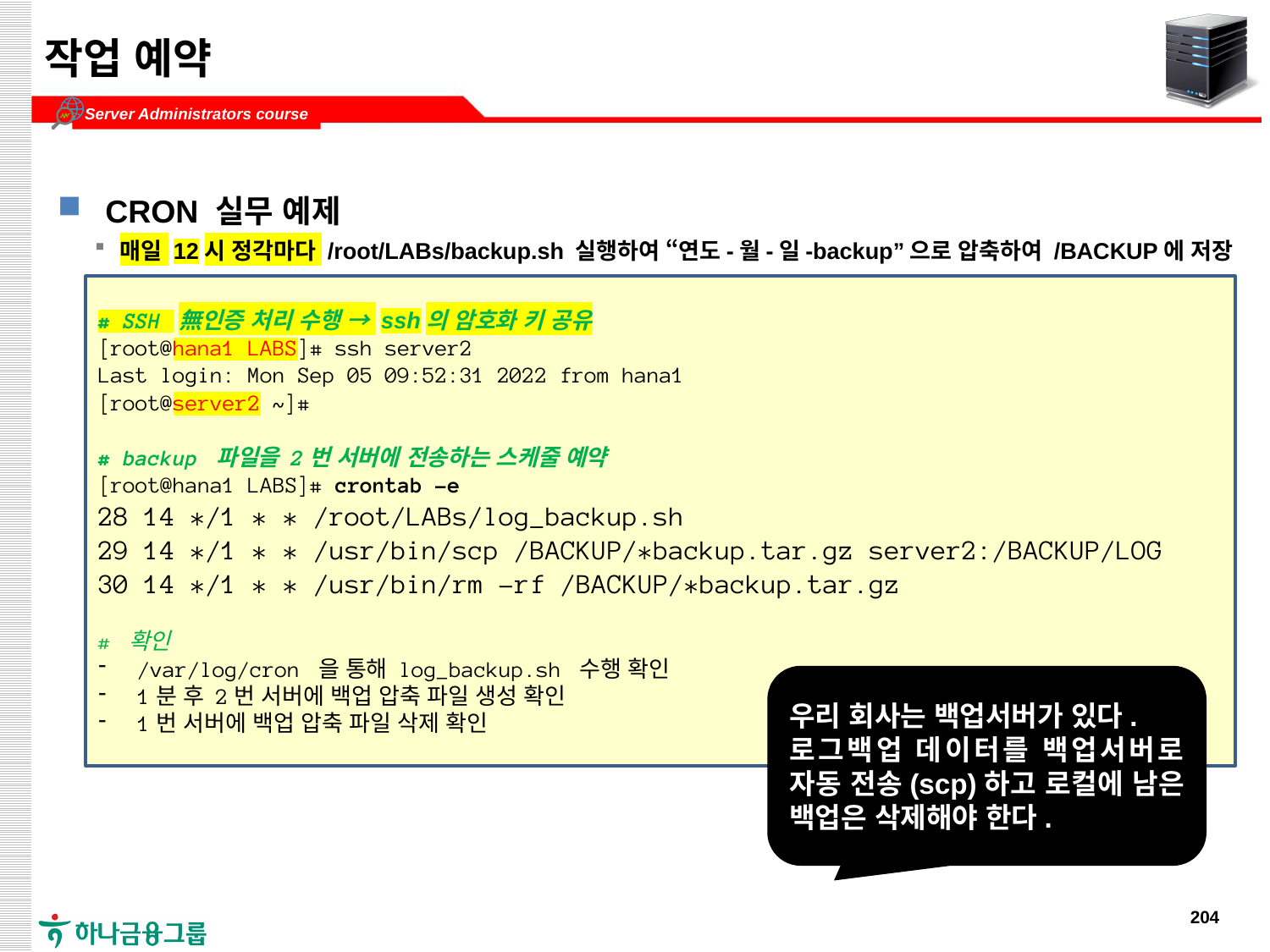

# 작업 예약
CRON 실무 예제
매일 12시 정각마다 /root/LABs/backup.sh 실행하여 “연도-월-일-backup”으로 압축하여 /BACKUP에 저장
# SSH 無인증 처리 수행 → ssh의 암호화 키 공유
[root@hana1 LABS]# ssh server2
Last login: Mon Sep 05 09:52:31 2022 from hana1
[root@server2 ~]#

# backup 파일을 2번 서버에 전송하는 스케줄 예약
[root@hana1 LABS]# crontab –e
28 14 */1 * * /root/LABs/log_backup.sh
29 14 */1 * * /usr/bin/scp /BACKUP/*backup.tar.gz server2:/BACKUP/LOG
30 14 */1 * * /usr/bin/rm -rf /BACKUP/*backup.tar.gz

# 확인
/var/log/cron 을 통해 log_backup.sh 수행 확인
1분 후 2번 서버에 백업 압축 파일 생성 확인
1번 서버에 백업 압축 파일 삭제 확인
우리 회사는 백업서버가 있다.
로그백업 데이터를 백업서버로 자동 전송(scp)하고 로컬에 남은 백업은 삭제해야 한다.